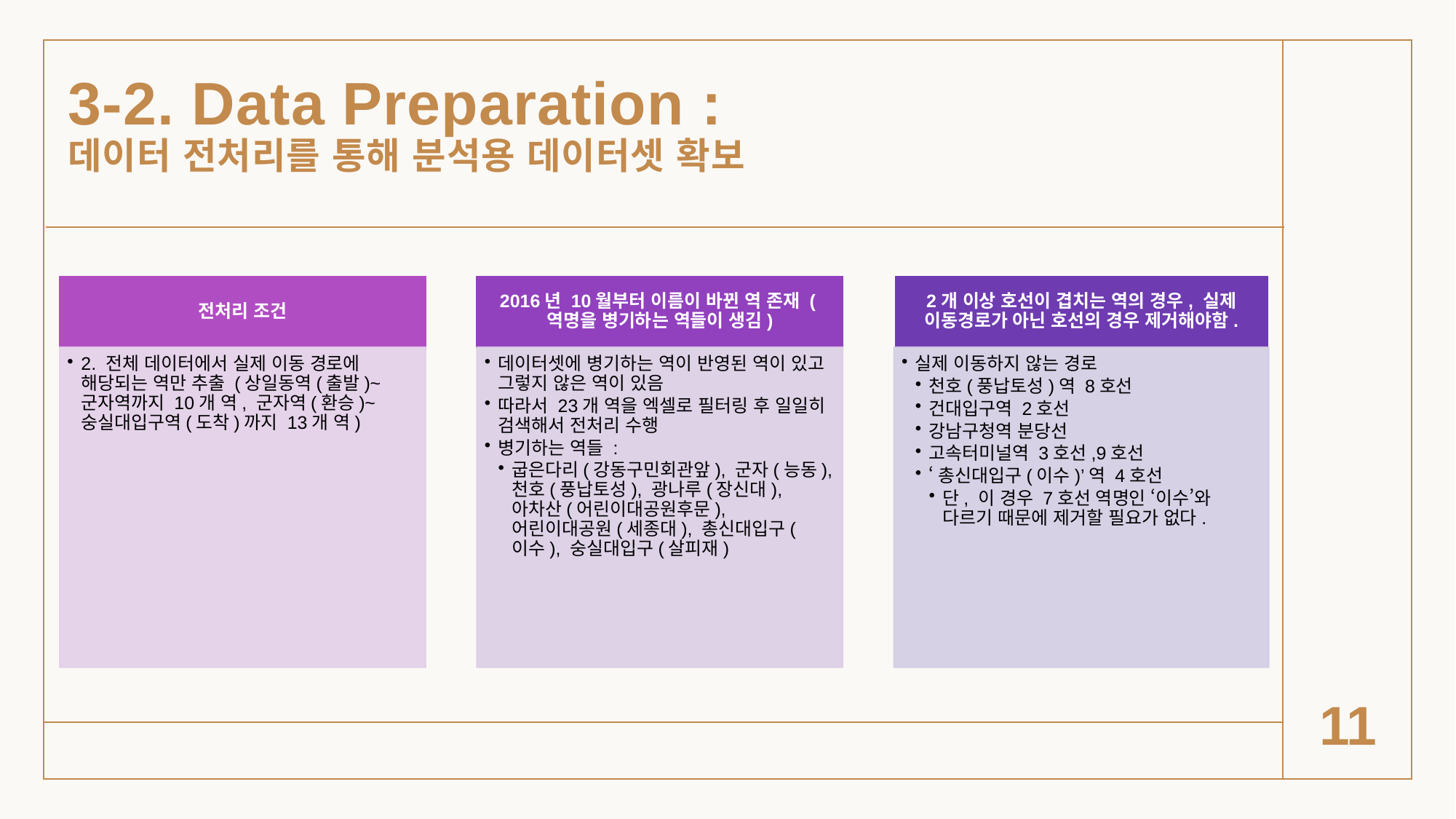

# 3-2. Data Preparation : 데이터 전처리를 통해 분석용 데이터셋 확보
전처리 조건
2. 전체 데이터에서 실제 이동 경로에 해당되는 역만 추출 (상일동역(출발)~군자역까지 10개 역, 군자역(환승)~숭실대입구역(도착)까지 13개 역)
2016년 10월부터 이름이 바뀐 역 존재 (역명을 병기하는 역들이 생김)
데이터셋에 병기하는 역이 반영된 역이 있고 그렇지 않은 역이 있음
따라서 23개 역을 엑셀로 필터링 후 일일히 검색해서 전처리 수행
병기하는 역들 :
굽은다리(강동구민회관앞), 군자(능동), 천호(풍납토성), 광나루(장신대), 아차산(어린이대공원후문), 어린이대공원(세종대), 총신대입구(이수), 숭실대입구(살피재)
2개 이상 호선이 겹치는 역의 경우, 실제 이동경로가 아닌 호선의 경우 제거해야함.
실제 이동하지 않는 경로
천호(풍납토성)역 8호선
건대입구역 2호선
강남구청역 분당선
고속터미널역 3호선,9호선
‘총신대입구(이수)’역 4호선
단, 이 경우 7호선 역명인 ‘이수’와 다르기 때문에 제거할 필요가 없다.
11